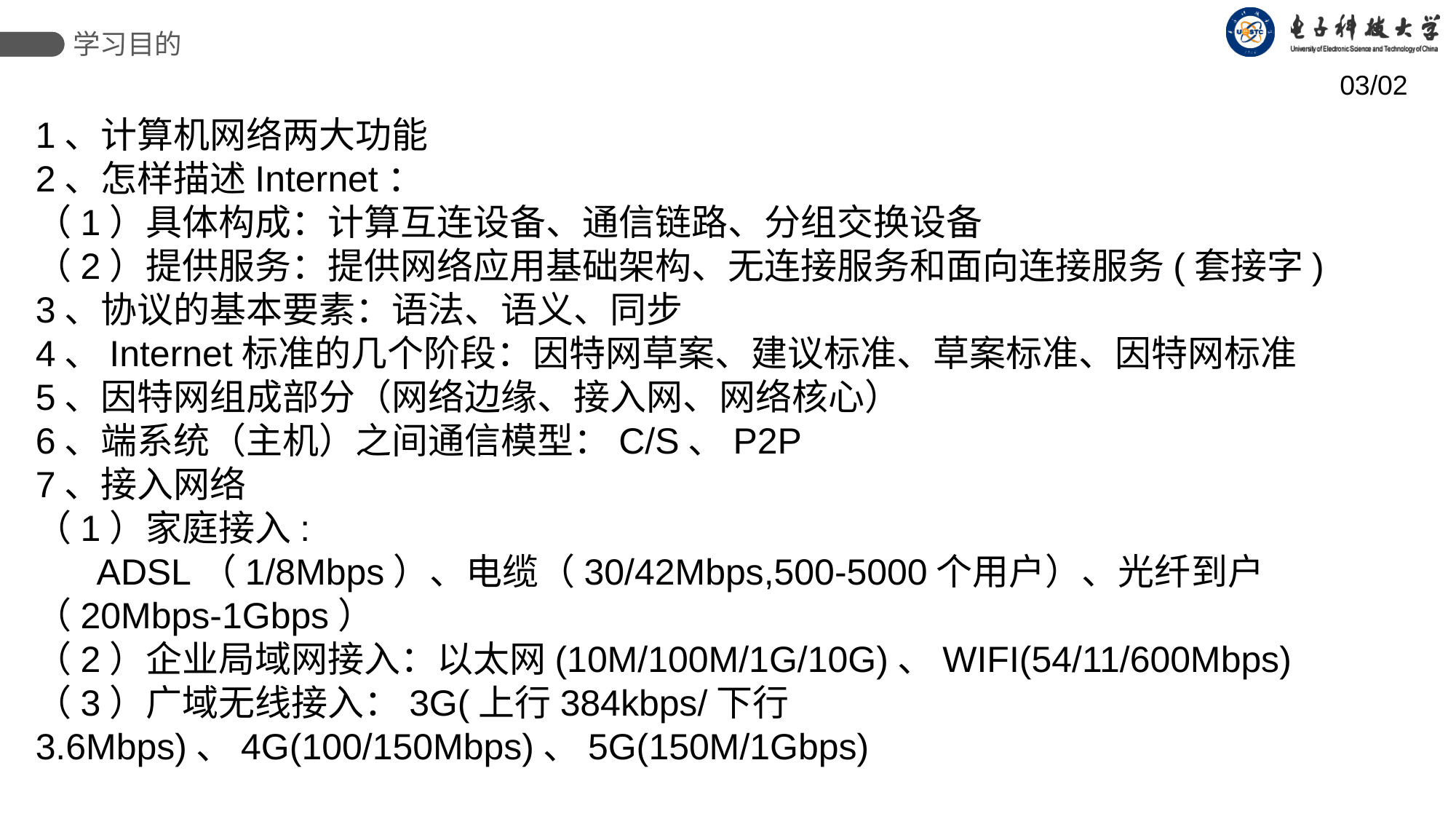

学习目的
03/02
1、计算机网络两大功能
2、怎样描述Internet：
（1）具体构成：计算互连设备、通信链路、分组交换设备
（2）提供服务：提供网络应用基础架构、无连接服务和面向连接服务(套接字)
3、协议的基本要素：语法、语义、同步
4、Internet标准的几个阶段：因特网草案、建议标准、草案标准、因特网标准
5、因特网组成部分（网络边缘、接入网、网络核心）
6、端系统（主机）之间通信模型：C/S、P2P
7、接入网络
（1）家庭接入:
      ADSL（1/8Mbps）、电缆（30/42Mbps,500-5000个用户）、光纤到户（20Mbps-1Gbps）
（2）企业局域网接入：以太网(10M/100M/1G/10G)、WIFI(54/11/600Mbps)
（3）广域无线接入：3G(上行384kbps/下行3.6Mbps)、4G(100/150Mbps)、5G(150M/1Gbps)